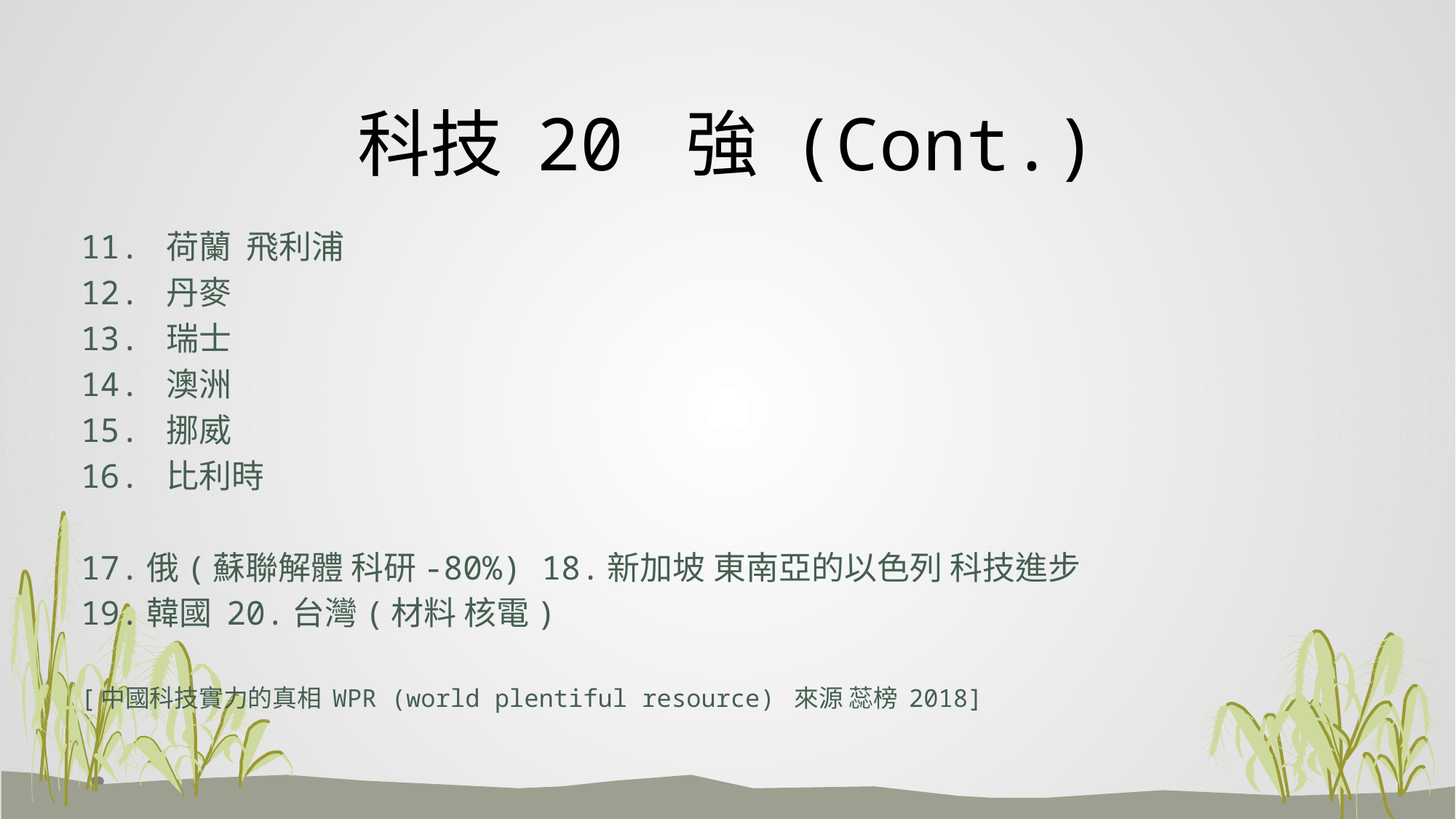

# 科技 20 強 (Cont.)
11. 荷蘭  飛利浦
12. 丹麥
13. 瑞士
14. 澳洲
15. 挪威
16. 比利時

17.俄(蘇聯解體 科研-80%) 18.新加坡 東南亞的以色列 科技進步
19.韓國 20.台灣(材料 核電)

[中國科技實力的真相 WPR (world plentiful resource) 來源 蕊榜 2018]